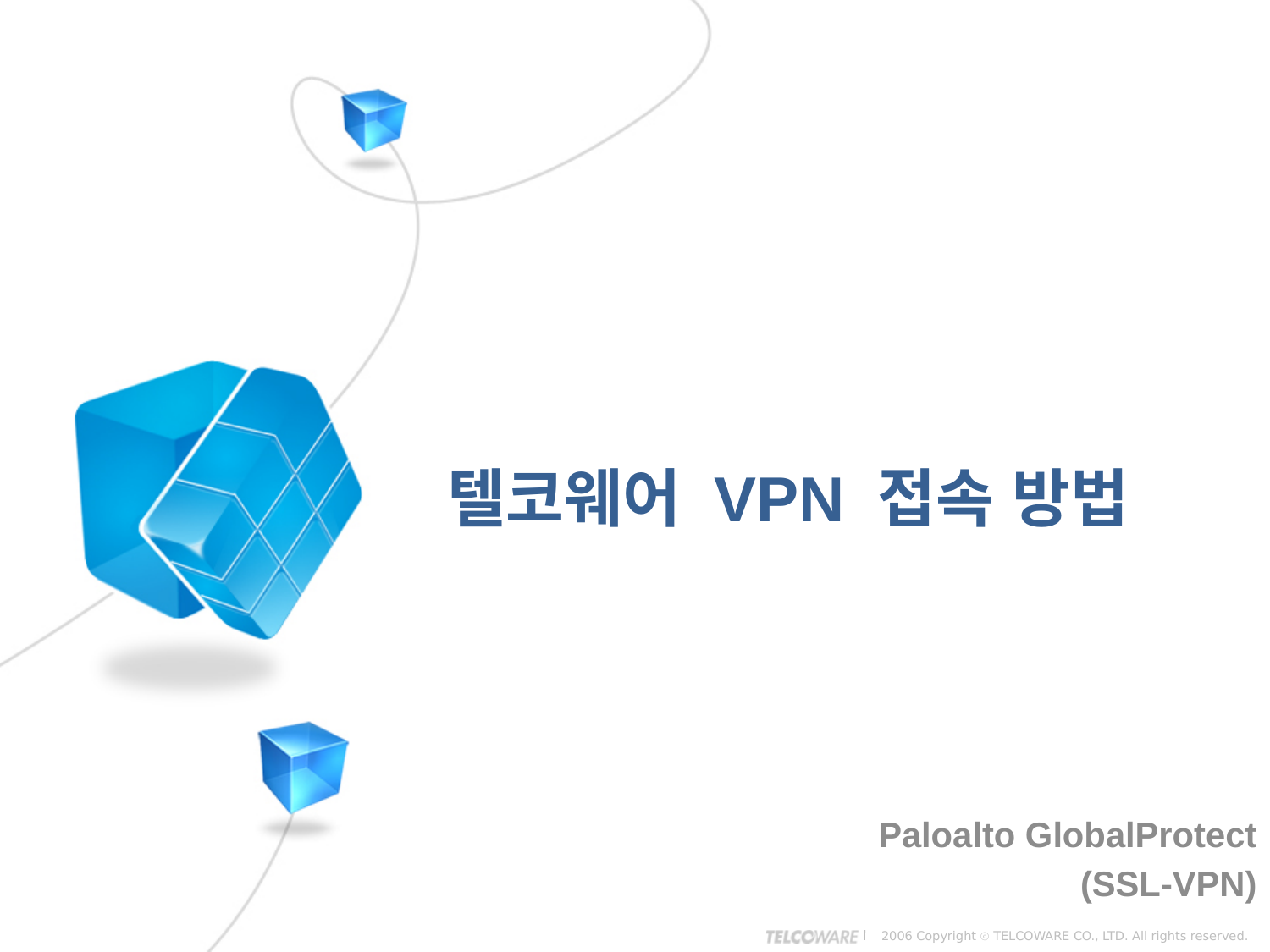

텔코웨어 VPN 접속 방법
Paloalto GlobalProtect
(SSL-VPN)